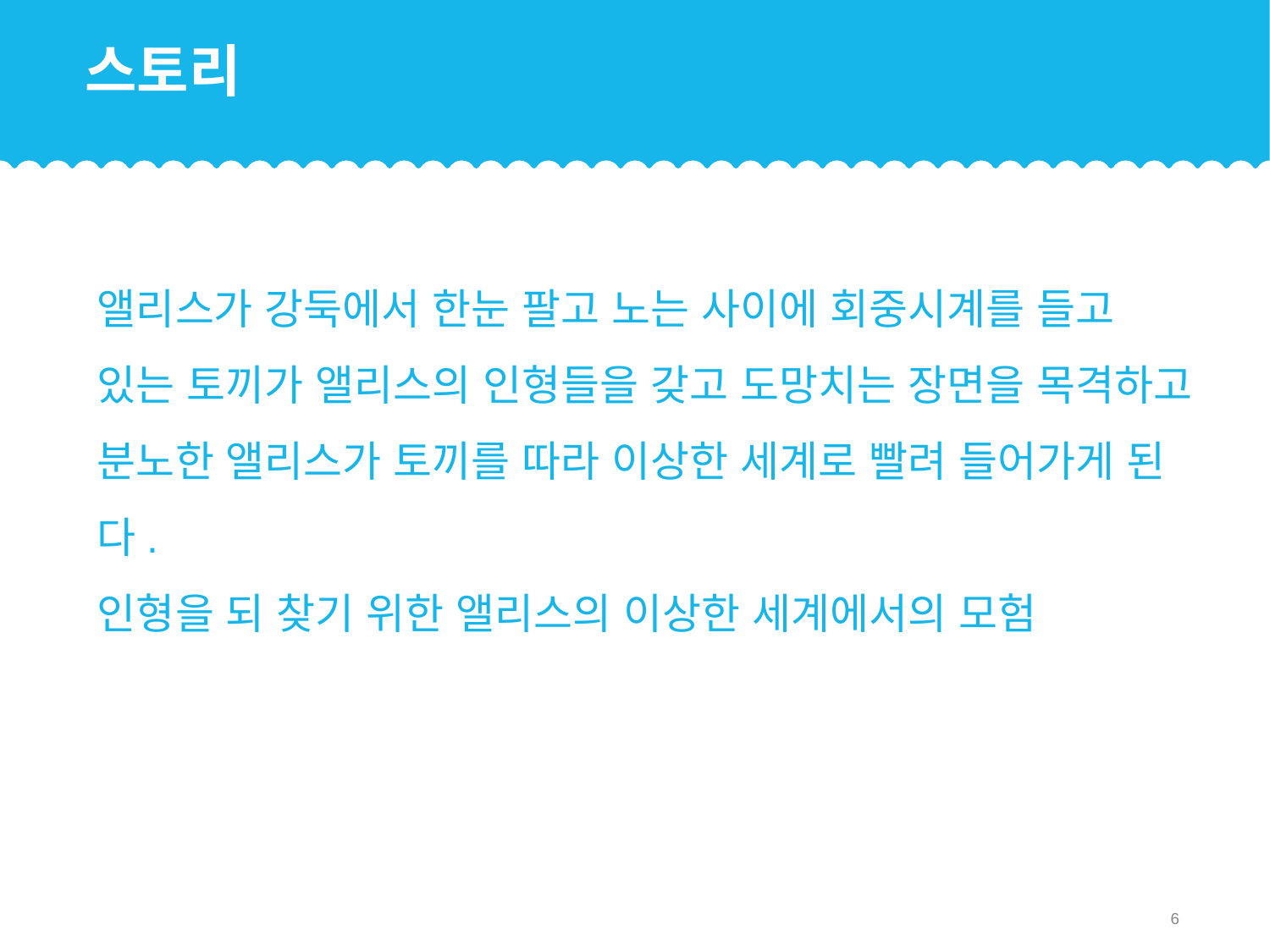

# 스토리

앨리스가 강둑에서 한눈 팔고 노는 사이에 회중시계를 들고
있는 토끼가 앨리스의 인형들을 갖고 도망치는 장면을 목격하고 분노한 앨리스가 토끼를 따라 이상한 세계로 빨려 들어가게 된다.
인형을 되 찾기 위한 앨리스의 이상한 세계에서의 모험
6